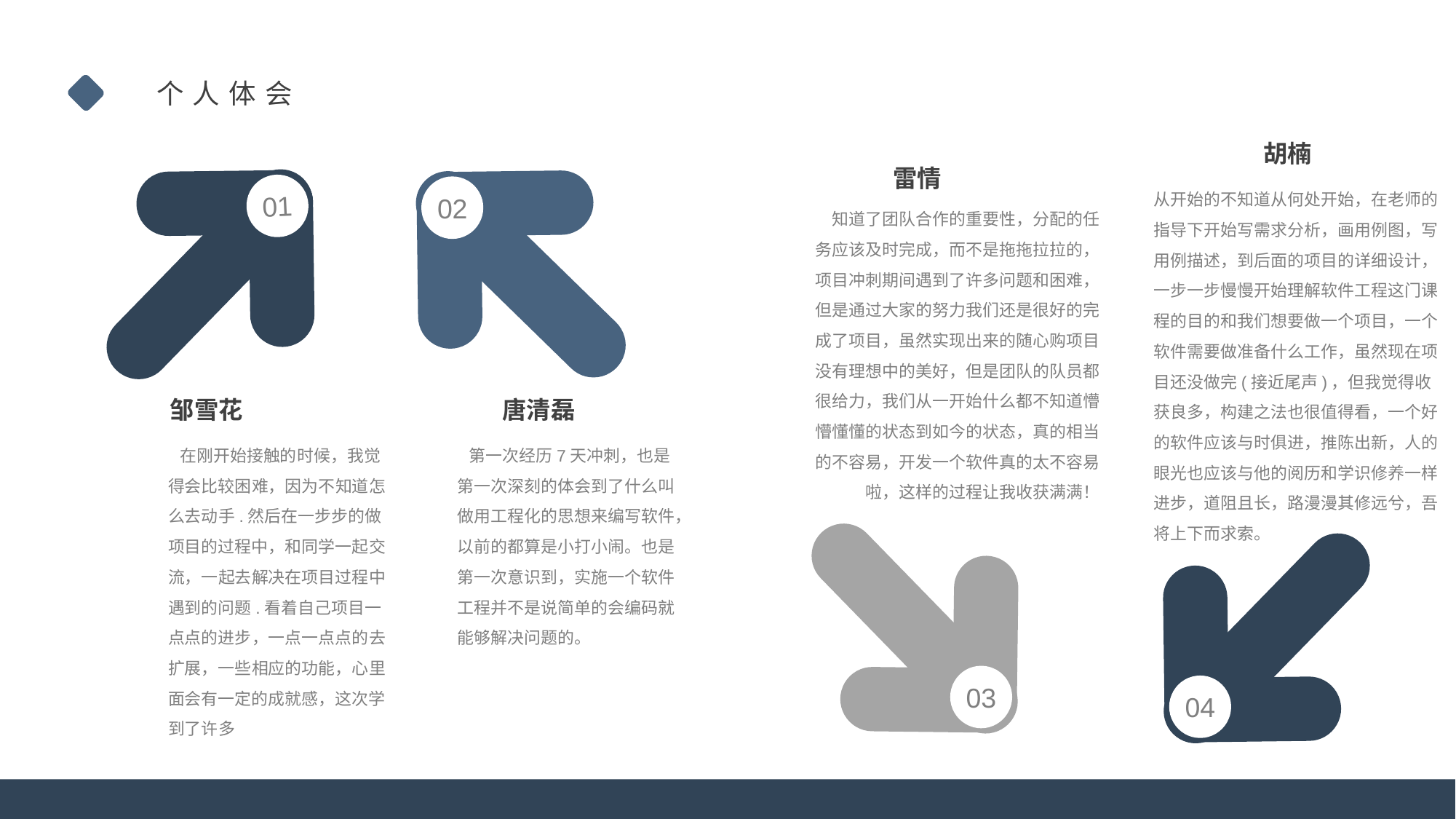

个人体会

胡楠

02

雷情
从开始的不知道从何处开始，在老师的指导下开始写需求分析，画用例图，写用例描述，到后面的项目的详细设计，一步一步慢慢开始理解软件工程这门课程的目的和我们想要做一个项目，一个软件需要做准备什么工作，虽然现在项目还没做完(接近尾声)，但我觉得收获良多，构建之法也很值得看，一个好的软件应该与时俱进，推陈出新，人的眼光也应该与他的阅历和学识修养一样进步，道阻且长，路漫漫其修远兮，吾将上下而求索。

01

   知道了团队合作的重要性，分配的任务应该及时完成，而不是拖拖拉拉的，项目冲刺期间遇到了许多问题和困难，但是通过大家的努力我们还是很好的完成了项目，虽然实现出来的随心购项目没有理想中的美好，但是团队的队员都很给力，我们从一开始什么都不知道懵懵懂懂的状态到如今的状态，真的相当的不容易，开发一个软件真的太不容易啦，这样的过程让我收获满满！
	唐清磊
邹雪花
  在刚开始接触的时候，我觉得会比较困难，因为不知道怎么去动手.然后在一步步的做项目的过程中，和同学一起交流，一起去解决在项目过程中遇到的问题.看着自己项目一点点的进步，一点一点点的去扩展，一些相应的功能，心里面会有一定的成就感，这次学到了许多
  第一次经历7天冲刺，也是第一次深刻的体会到了什么叫做用工程化的思想来编写软件，以前的都算是小打小闹。也是第一次意识到，实施一个软件工程并不是说简单的会编码就能够解决问题的。

03

04